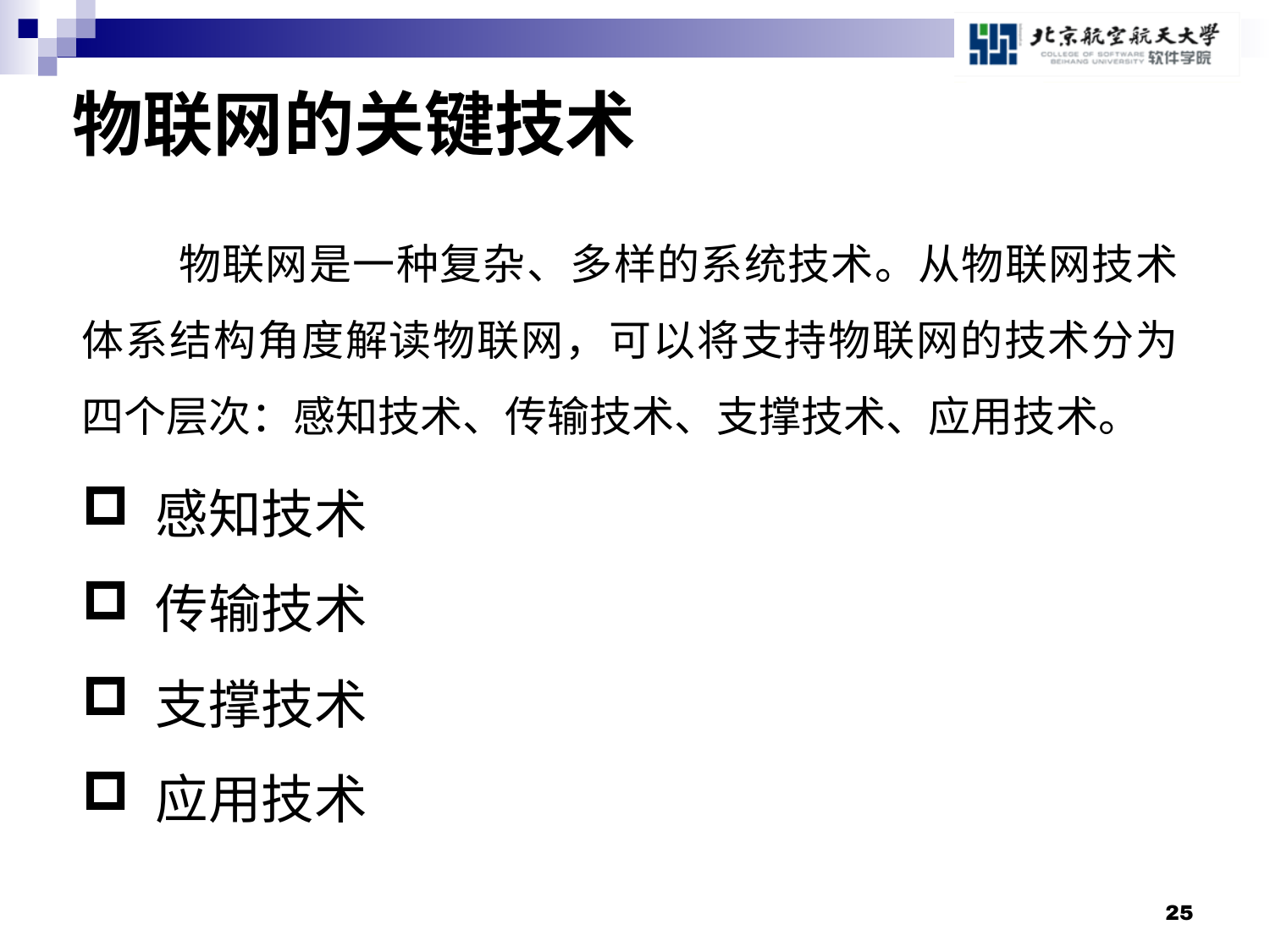

# 物联网的关键技术
     物联网是一种复杂、多样的系统技术。从物联网技术体系结构角度解读物联网，可以将支持物联网的技术分为四个层次：感知技术、传输技术、支撑技术、应用技术。
 感知技术
 传输技术
 支撑技术
 应用技术
25